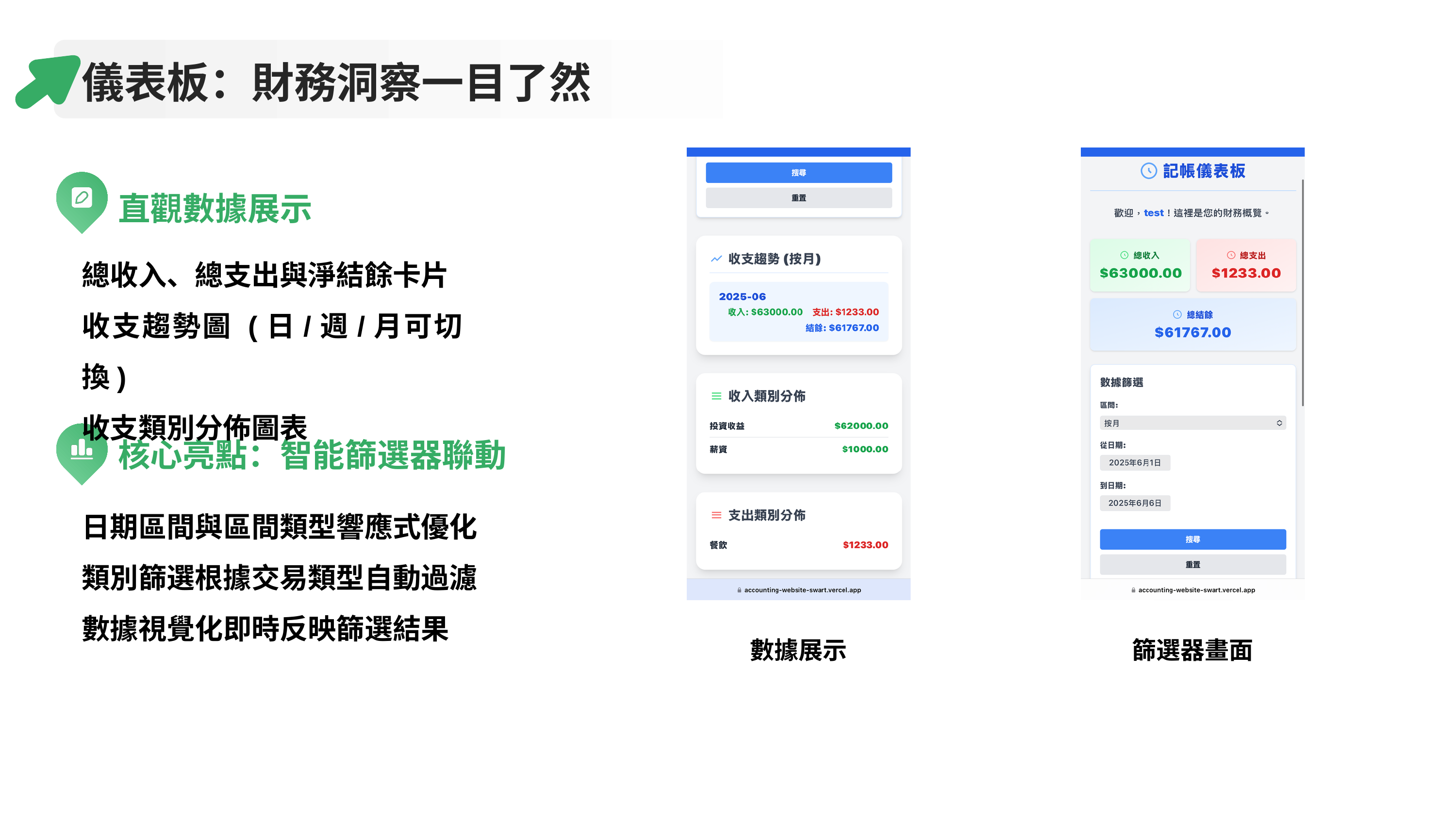

儀表板：財務洞察一目了然

直觀數據展示

總收入、總支出與淨結餘卡片
收支趨勢圖 (日/週/月可切換)
收支類別分佈圖表

核心亮點：智能篩選器聯動

日期區間與區間類型響應式優化
類別篩選根據交易類型自動過濾
數據視覺化即時反映篩選結果
數據展示
篩選器畫面